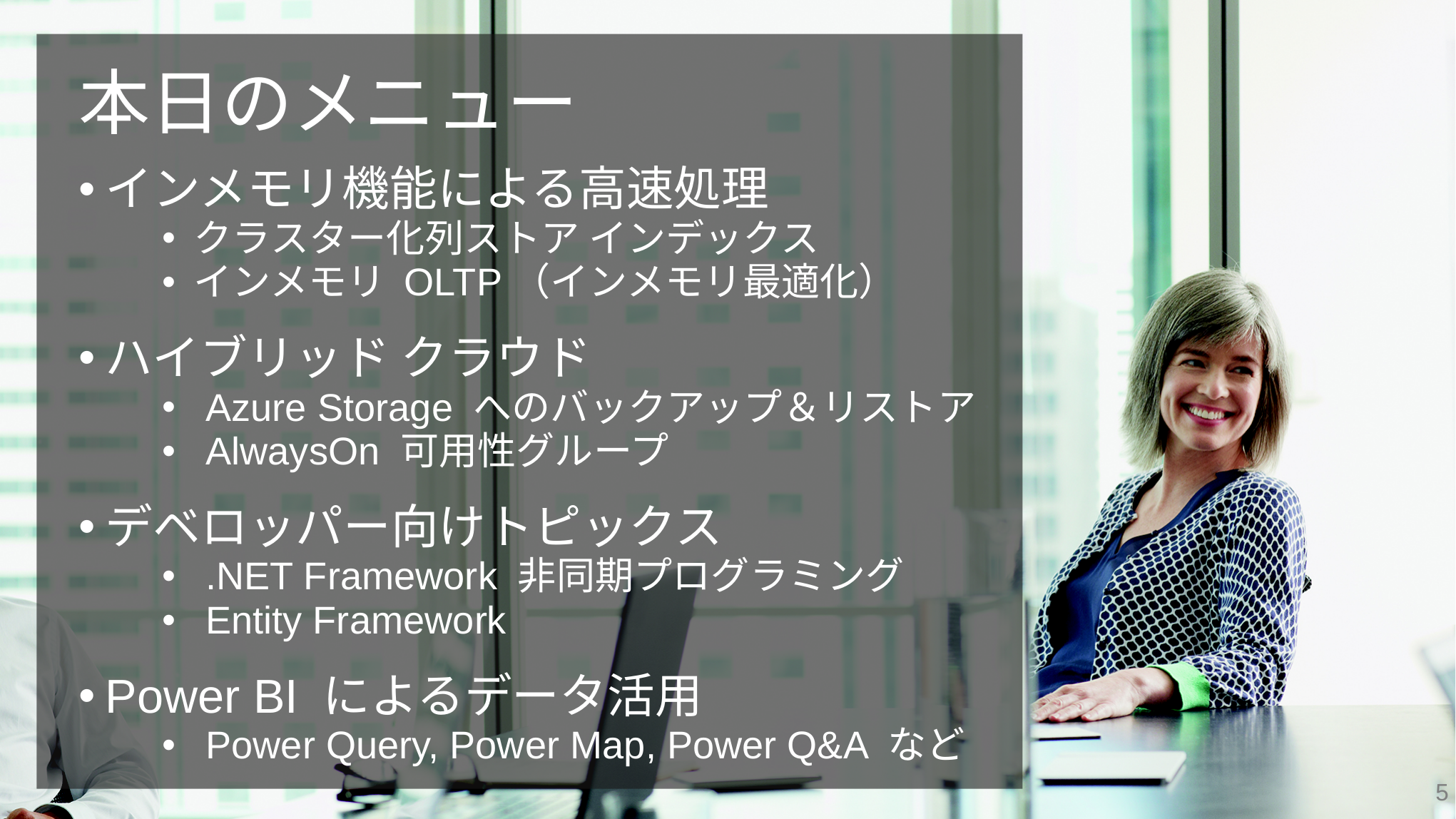

本日のメニュー
インメモリ機能による高速処理
クラスター化列ストア インデックス
インメモリ OLTP（インメモリ最適化）
ハイブリッド クラウド
Azure Storage へのバックアップ＆リストア
AlwaysOn 可用性グループ
デベロッパー向けトピックス
.NET Framework 非同期プログラミング
Entity Framework
Power BI によるデータ活用
Power Query, Power Map, Power Q&A など
5